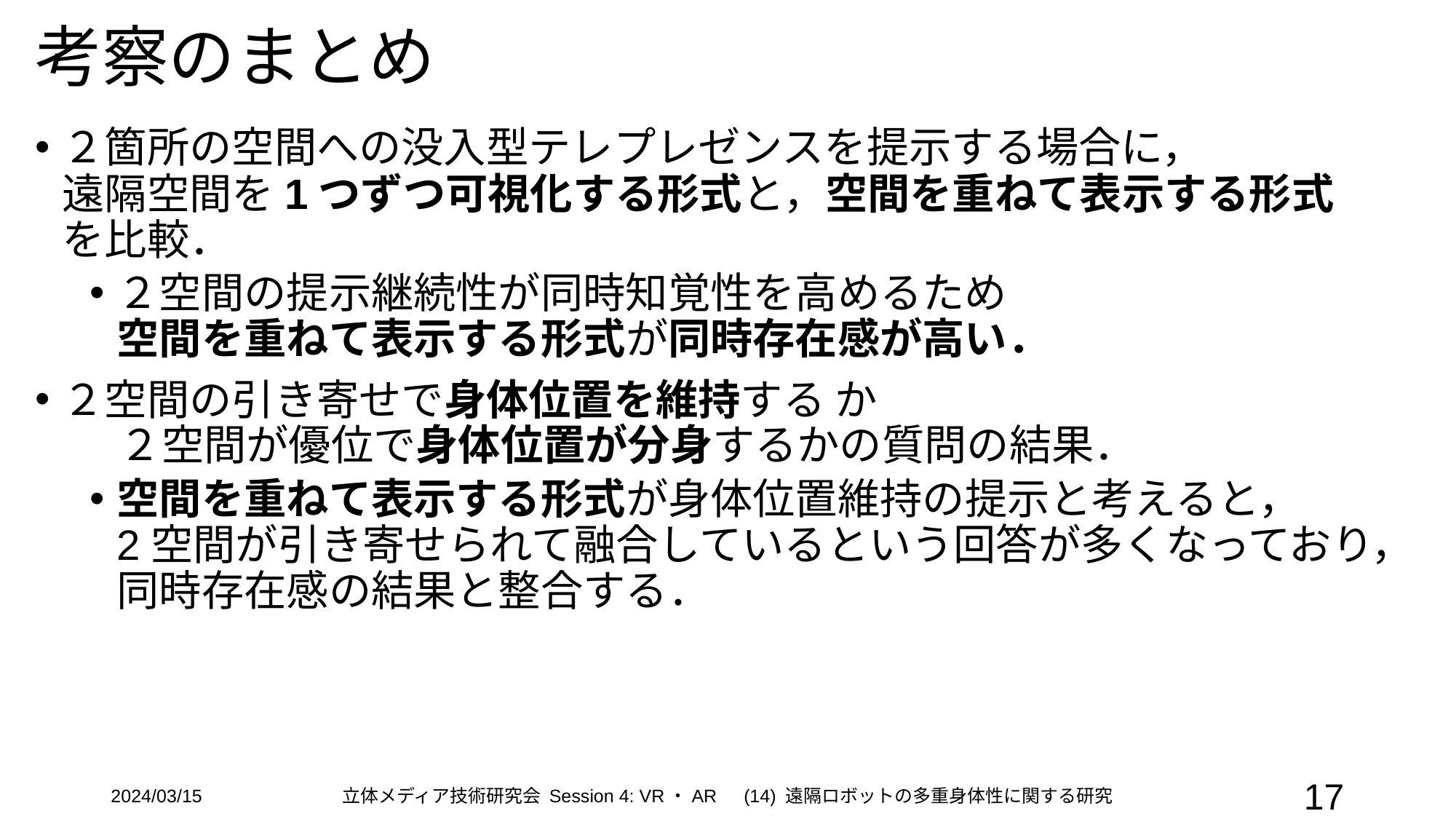

# 考察のまとめ
２箇所の空間への没入型テレプレゼンスを提示する場合に，
遠隔空間を1つずつ可視化する形式と，空間を重ねて表示する形式
を比較．
２空間の提示継続性が同時知覚性を高めるため
空間を重ねて表示する形式が同時存在感が高い．
２空間の引き寄せで身体位置を維持する か
      ２空間が優位で身体位置が分身するかの質問の結果．
空間を重ねて表示する形式が身体位置維持の提示と考えると，
2空間が引き寄せられて融合しているという回答が多くなっており，同時存在感の結果と整合する．
2024/03/15
立体メディア技術研究会 Session 4: VR・AR　(14) 遠隔ロボットの多重身体性に関する研究
17